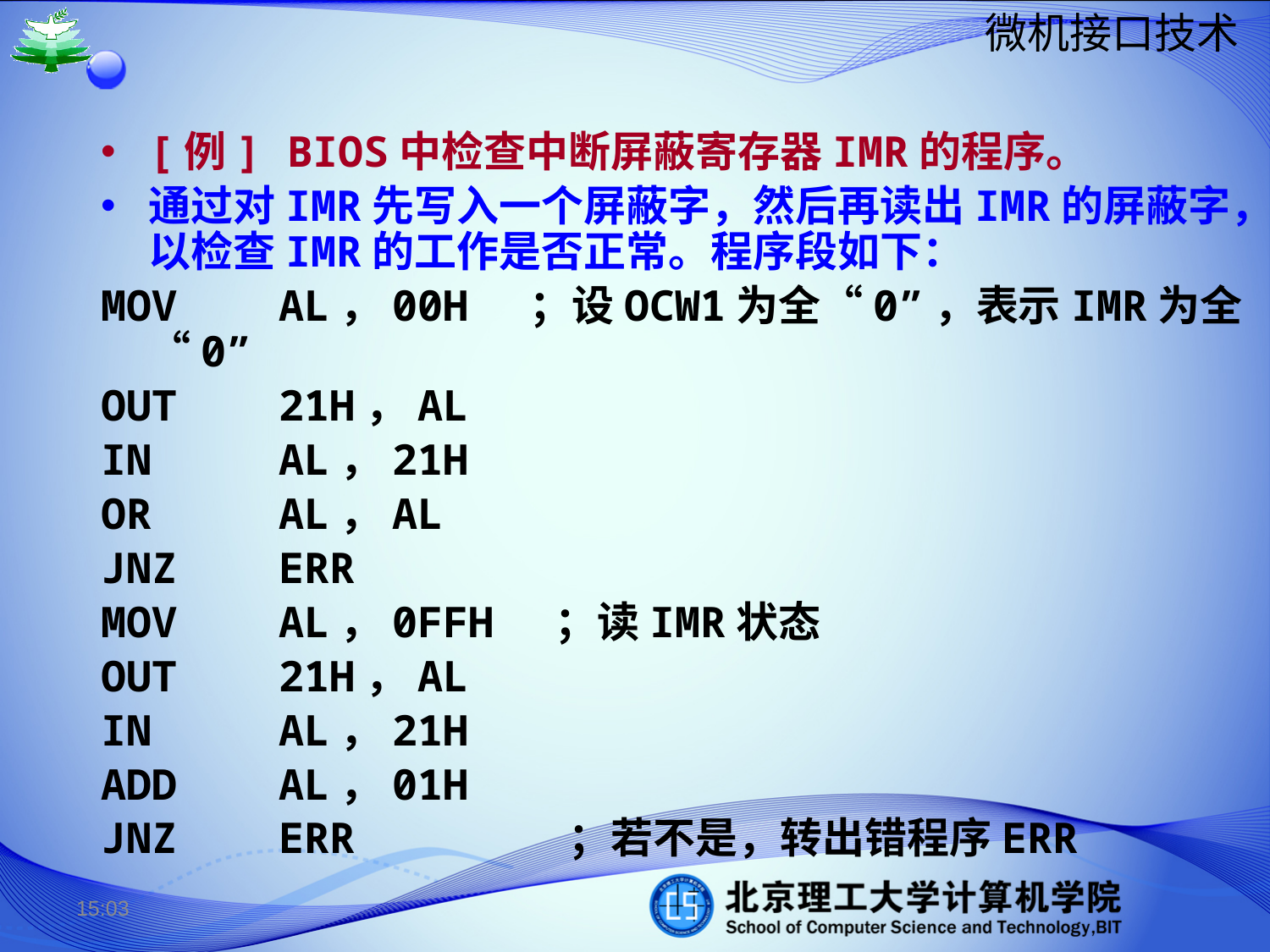

[例] BIOS中检查中断屏蔽寄存器IMR的程序。
通过对IMR先写入一个屏蔽字，然后再读出IMR的屏蔽字，以检查IMR的工作是否正常。程序段如下：
MOV    AL，00H  ；设OCW1为全“0”，表示IMR为全“0”
OUT    21H，AL
IN     AL，21H
OR     AL，AL
JNZ    ERR
MOV    AL，0FFH  ；读IMR状态
OUT    21H，AL
IN     AL，21H
ADD    AL，01H
JNZ    ERR        ；若不是，转出错程序ERR
15:03